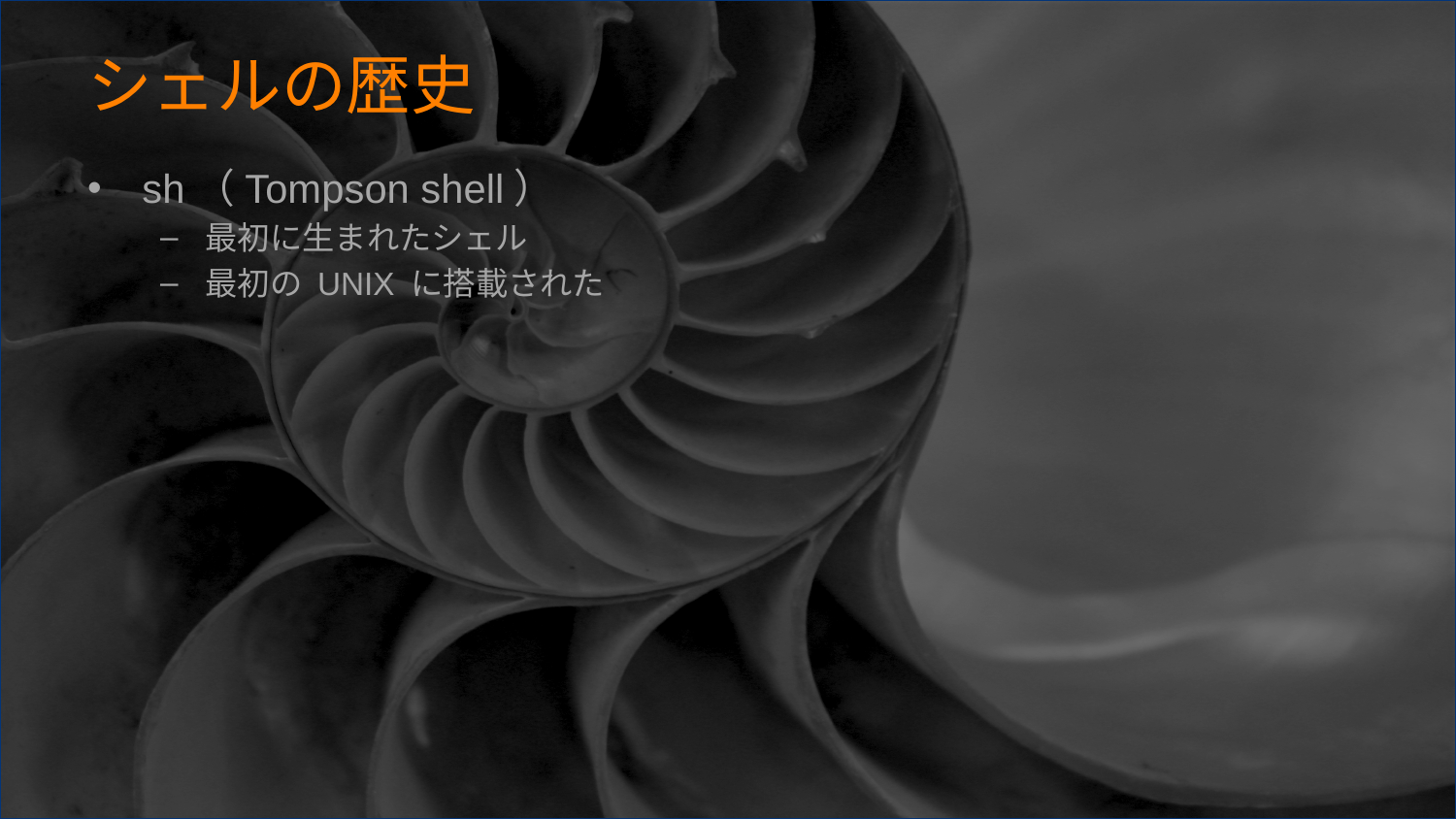

# シェルの歴史
sh（Tompson shell）
最初に生まれたシェル
最初の UNIX に搭載された